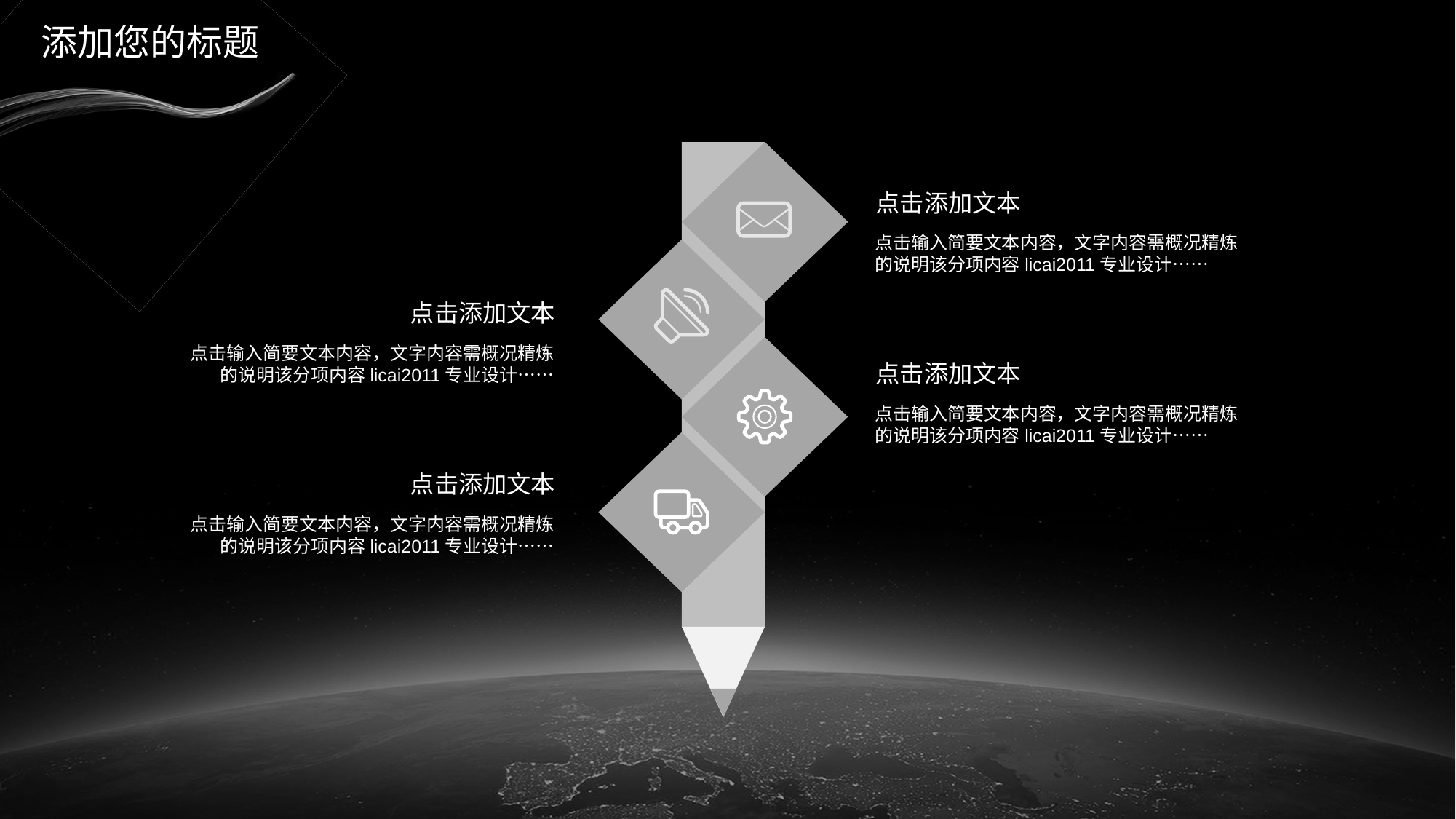

点击添加文本
点击输入简要文本内容，文字内容需概况精炼的说明该分项内容licai2011专业设计……

点击添加文本
点击输入简要文本内容，文字内容需概况精炼的说明该分项内容licai2011专业设计……

点击添加文本
点击输入简要文本内容，文字内容需概况精炼的说明该分项内容licai2011专业设计……

点击添加文本
点击输入简要文本内容，文字内容需概况精炼的说明该分项内容licai2011专业设计……